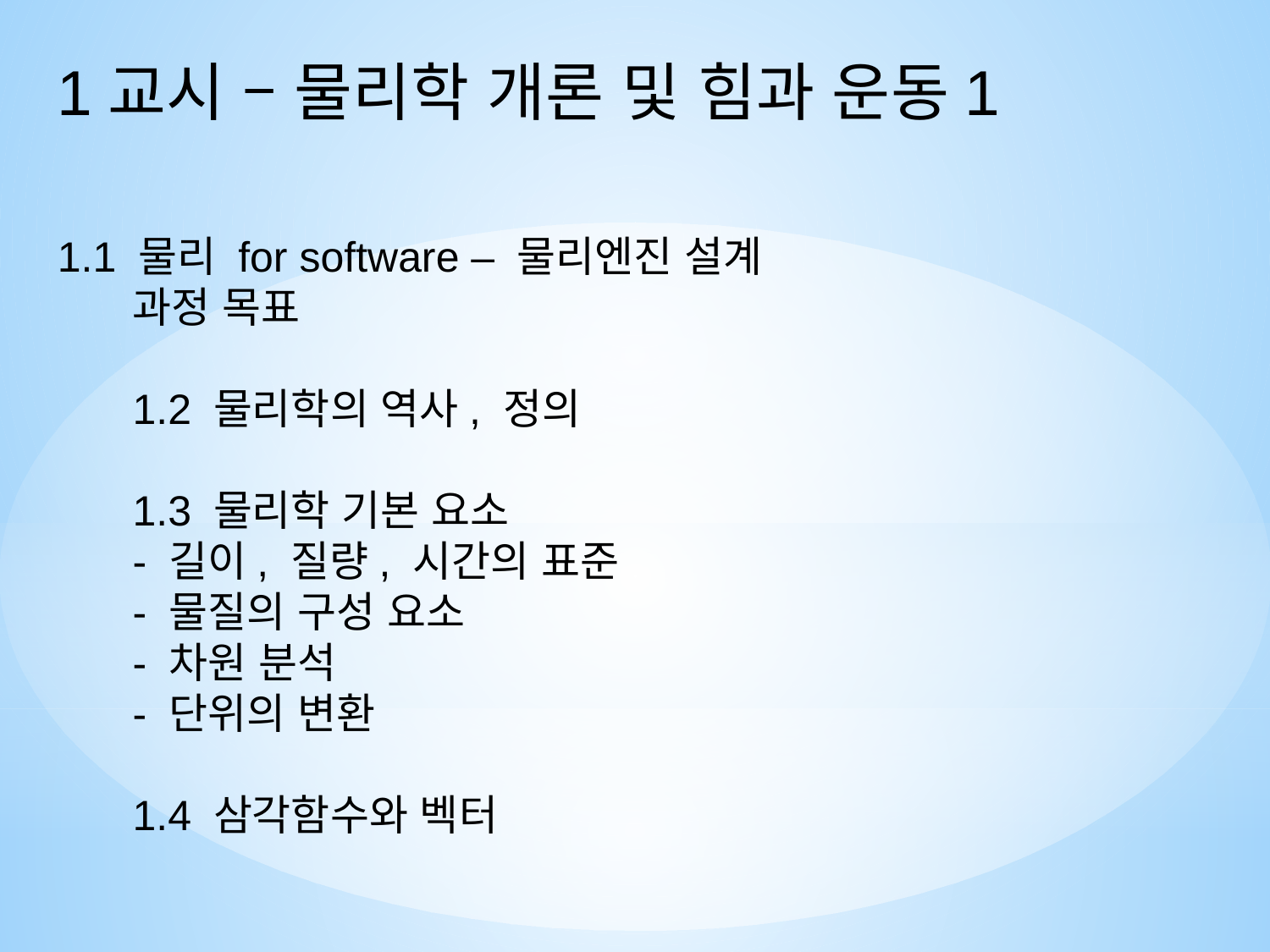

1교시 – 물리학 개론 및 힘과 운동1

1.1 물리 for software – 물리엔진 설계
과정 목표

1.2 물리학의 역사, 정의

1.3 물리학 기본 요소
- 길이, 질량, 시간의 표준
- 물질의 구성 요소
- 차원 분석
- 단위의 변환

1.4 삼각함수와 벡터